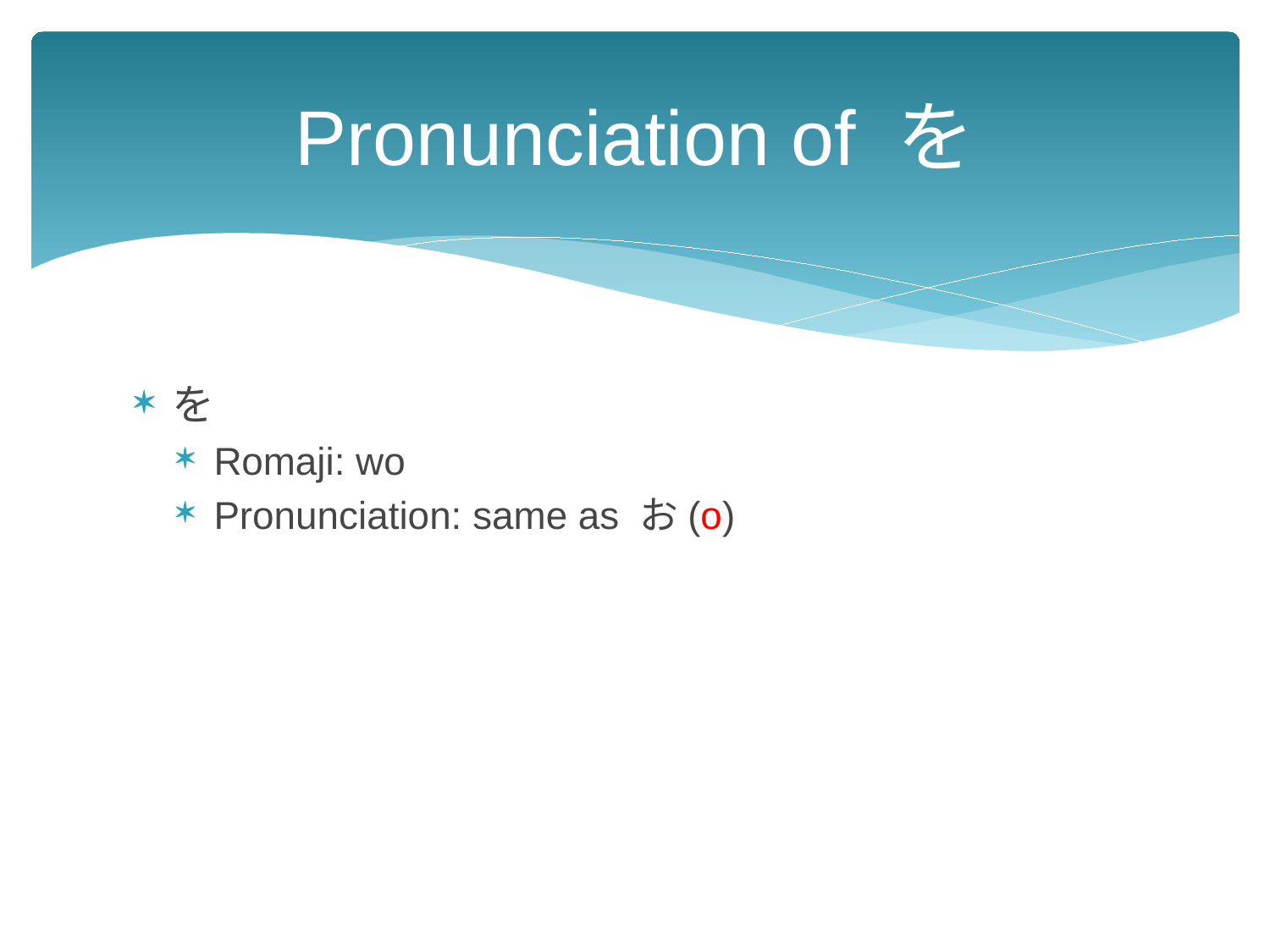

# Pronunciation of を
を
Romaji: wo
Pronunciation: same as お(o)